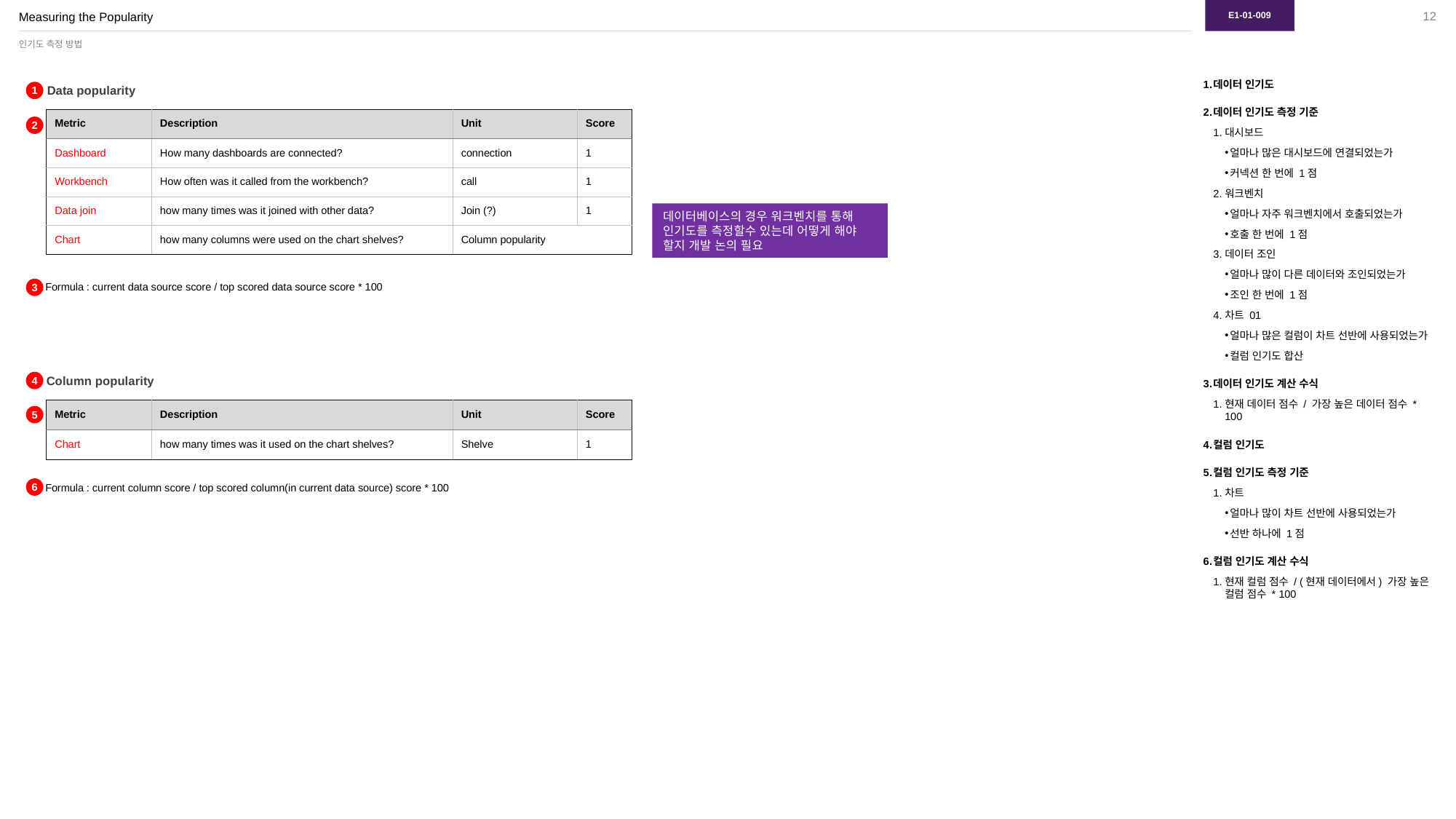

E1-01-009
12
# Measuring the Popularity
인기도 측정 방법
Data popularity
데이터 인기도
데이터 인기도 측정 기준
대시보드
얼마나 많은 대시보드에 연결되었는가
커넥션 한 번에 1점
워크벤치
얼마나 자주 워크벤치에서 호출되었는가
호출 한 번에 1점
데이터 조인
얼마나 많이 다른 데이터와 조인되었는가
조인 한 번에 1점
차트 01
얼마나 많은 컬럼이 차트 선반에 사용되었는가
컬럼 인기도 합산
데이터 인기도 계산 수식
현재 데이터 점수 / 가장 높은 데이터 점수 * 100
컬럼 인기도
컬럼 인기도 측정 기준
차트
얼마나 많이 차트 선반에 사용되었는가
선반 하나에 1점
컬럼 인기도 계산 수식
현재 컬럼 점수 / (현재 데이터에서) 가장 높은 컬럼 점수 * 100

1
| Metric | Description | Unit | Score |
| --- | --- | --- | --- |
| Dashboard | How many dashboards are connected? | connection | 1 |
| Workbench | How often was it called from the workbench? | call | 1 |
| Data join | how many times was it joined with other data? | Join (?) | 1 |
| Chart | how many columns were used on the chart shelves? | Column popularity |  |
2
데이터베이스의 경우 워크벤치를 통해
인기도를 측정할수 있는데 어떻게 해야 할지 개발 논의 필요
Formula : current data source score / top scored data source score * 100
3
Column popularity
4
| Metric | Description | Unit | Score |
| --- | --- | --- | --- |
| Chart | how many times was it used on the chart shelves? | Shelve | 1 |
5
Formula : current column score / top scored column(in current data source) score * 100
6